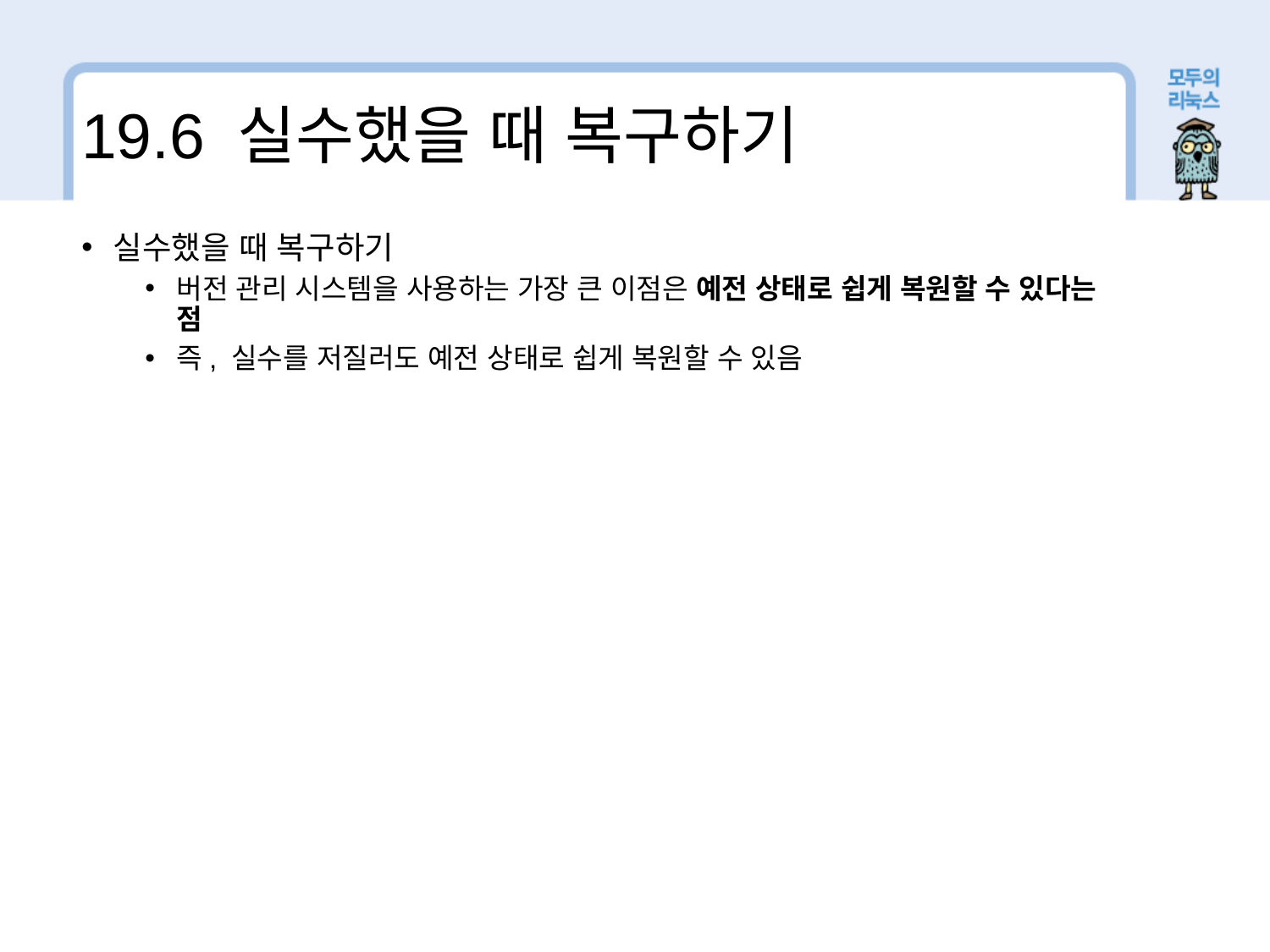

19.6 실수했을 때 복구하기
실수했을 때 복구하기
버전 관리 시스템을 사용하는 가장 큰 이점은 예전 상태로 쉽게 복원할 수 있다는 점
즉, 실수를 저질러도 예전 상태로 쉽게 복원할 수 있음